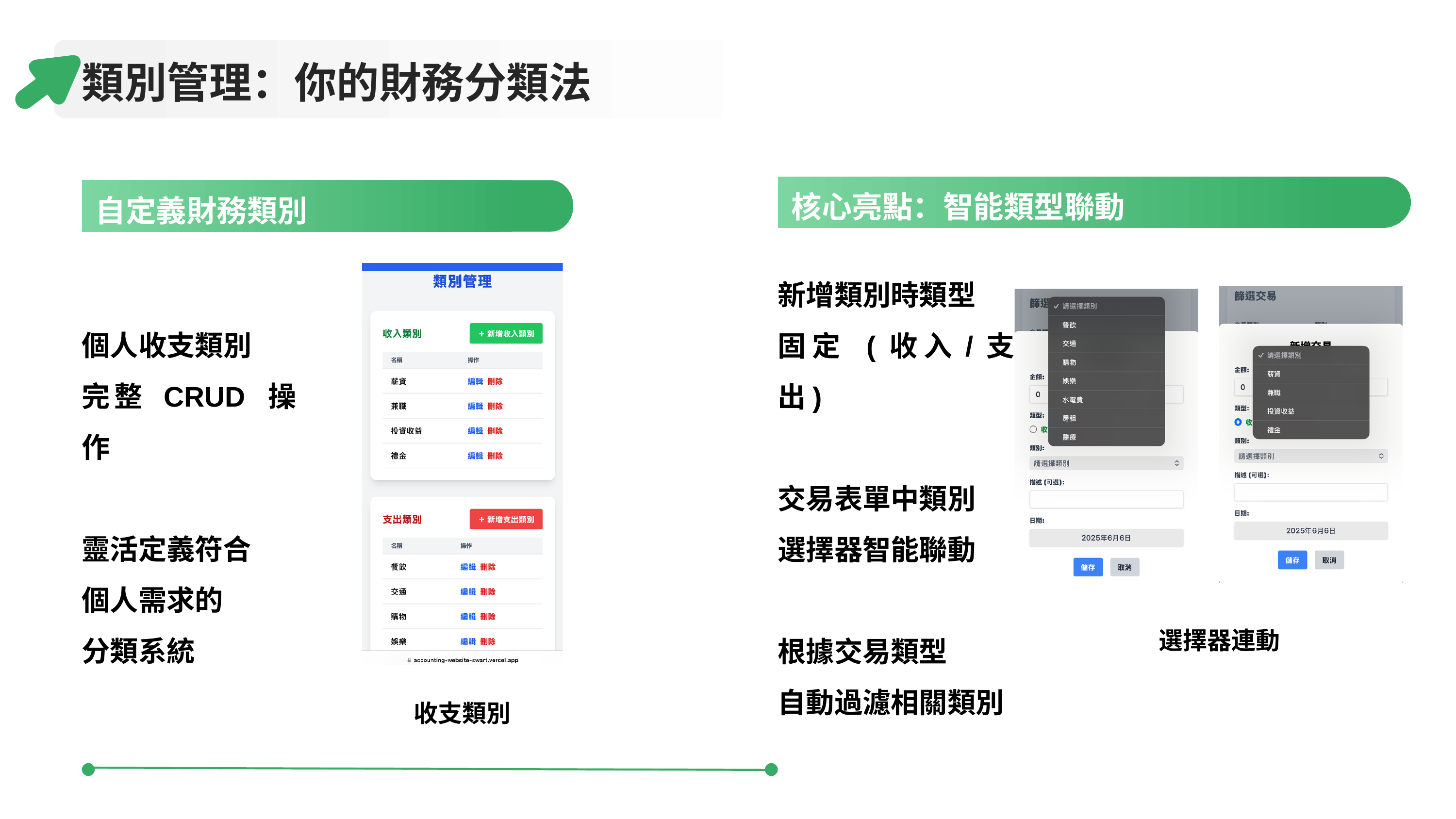

類別管理：你的財務分類法

核心亮點：智能類型聯動

自定義財務類別
新增類別時類型
固定 (收入/支出)

交易表單中類別
選擇器智能聯動

根據交易類型
自動過濾相關類別

個人收支類別
完整 CRUD 操作

靈活定義符合
個人需求的
分類系統
選擇器連動
收支類別